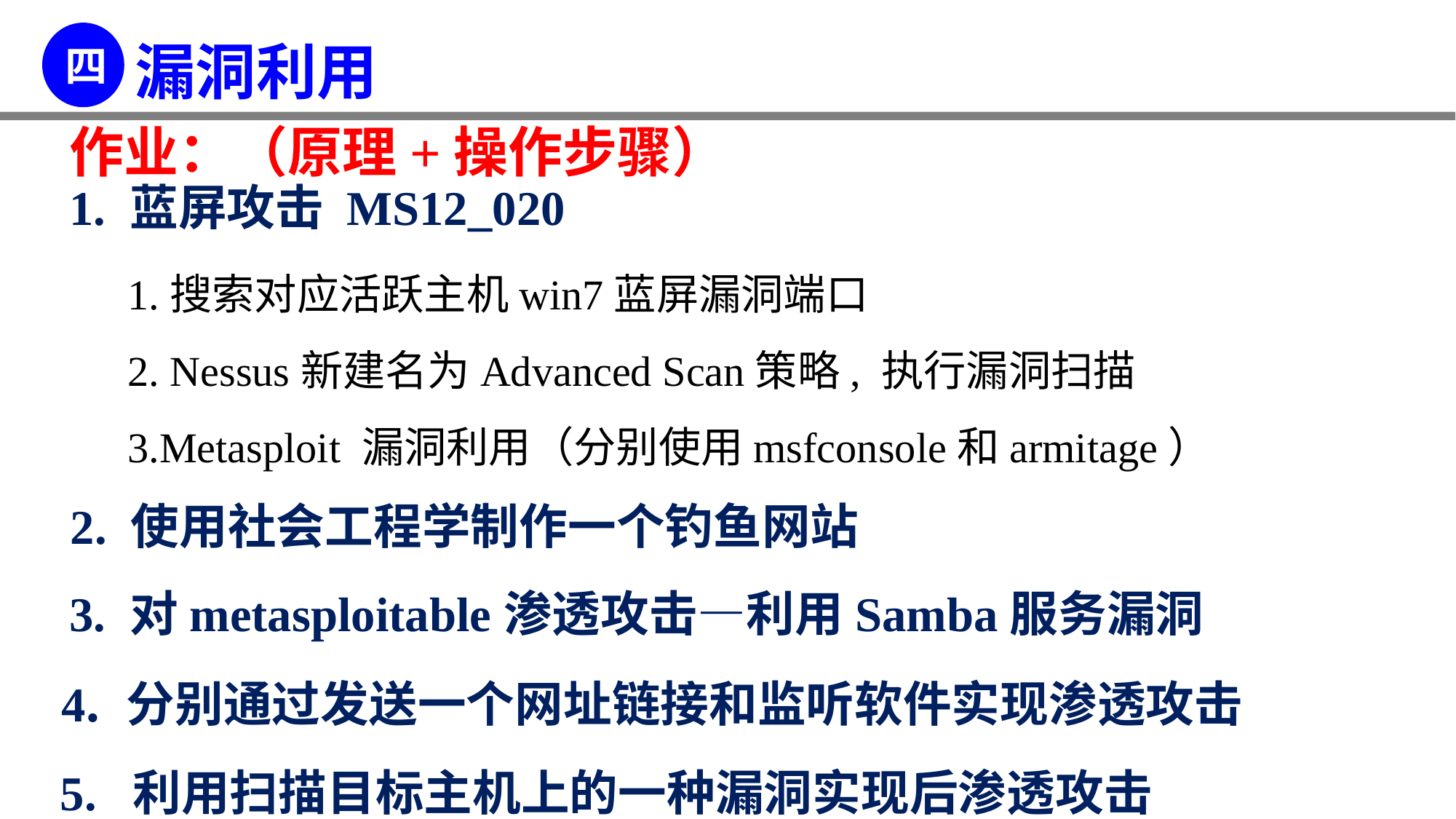

作业：（原理+操作步骤）
1. 蓝屏攻击 MS12_020
1.搜索对应活跃主机win7蓝屏漏洞端口
2. Nessus新建名为Advanced Scan策略, 执行漏洞扫描
3.Metasploit 漏洞利用（分别使用msfconsole和armitage）
2. 使用社会工程学制作一个钓鱼网站

3. 对metasploitable渗透攻击—利用Samba服务漏洞
 4. 分别通过发送一个网址链接和监听软件实现渗透攻击
 5.  利用扫描目标主机上的一种漏洞实现后渗透攻击